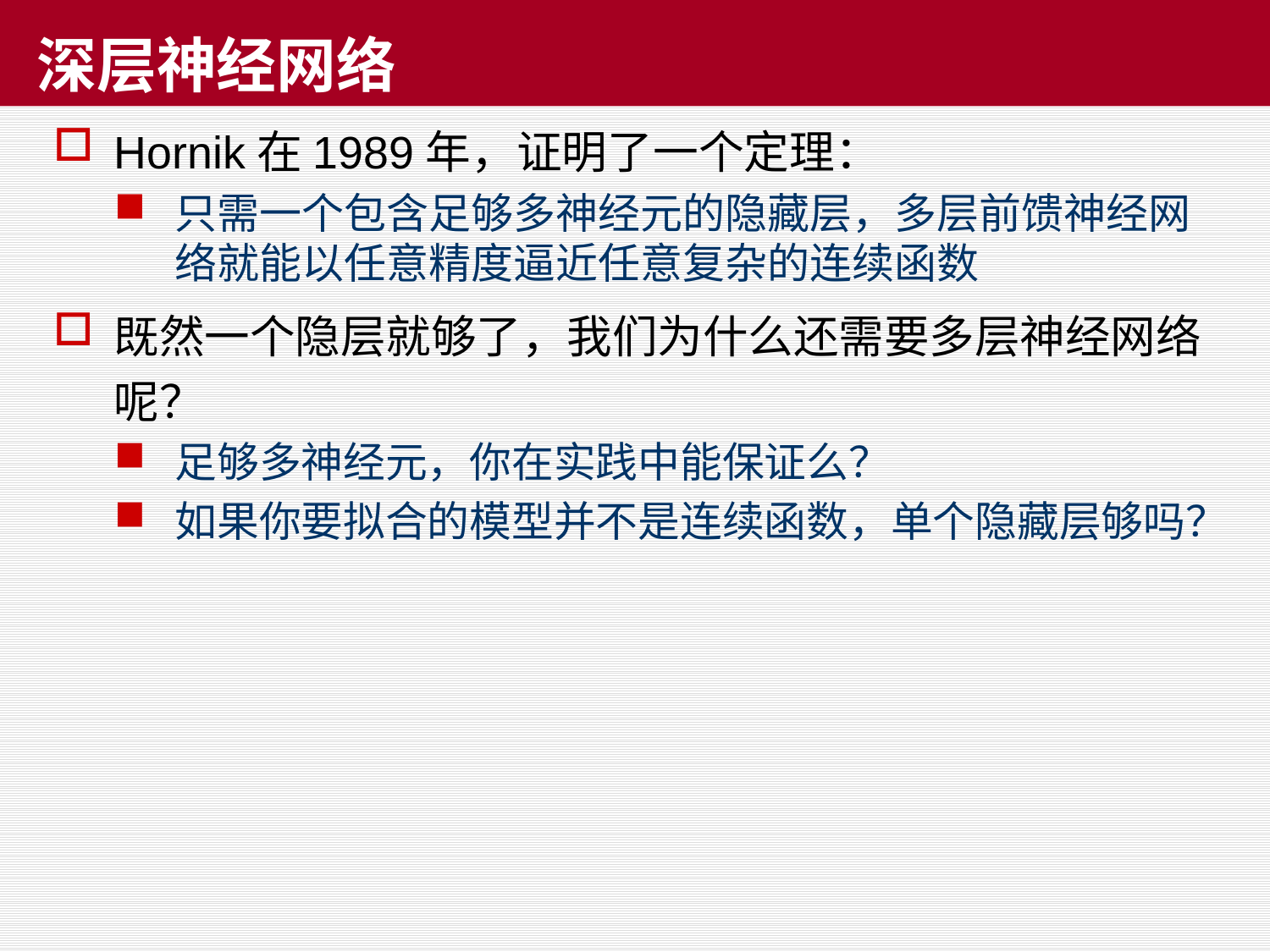

# 深层神经网络
Hornik在1989年，证明了一个定理：
只需一个包含足够多神经元的隐藏层，多层前馈神经网络就能以任意精度逼近任意复杂的连续函数
既然一个隐层就够了，我们为什么还需要多层神经网络呢？
足够多神经元，你在实践中能保证么？
如果你要拟合的模型并不是连续函数，单个隐藏层够吗？